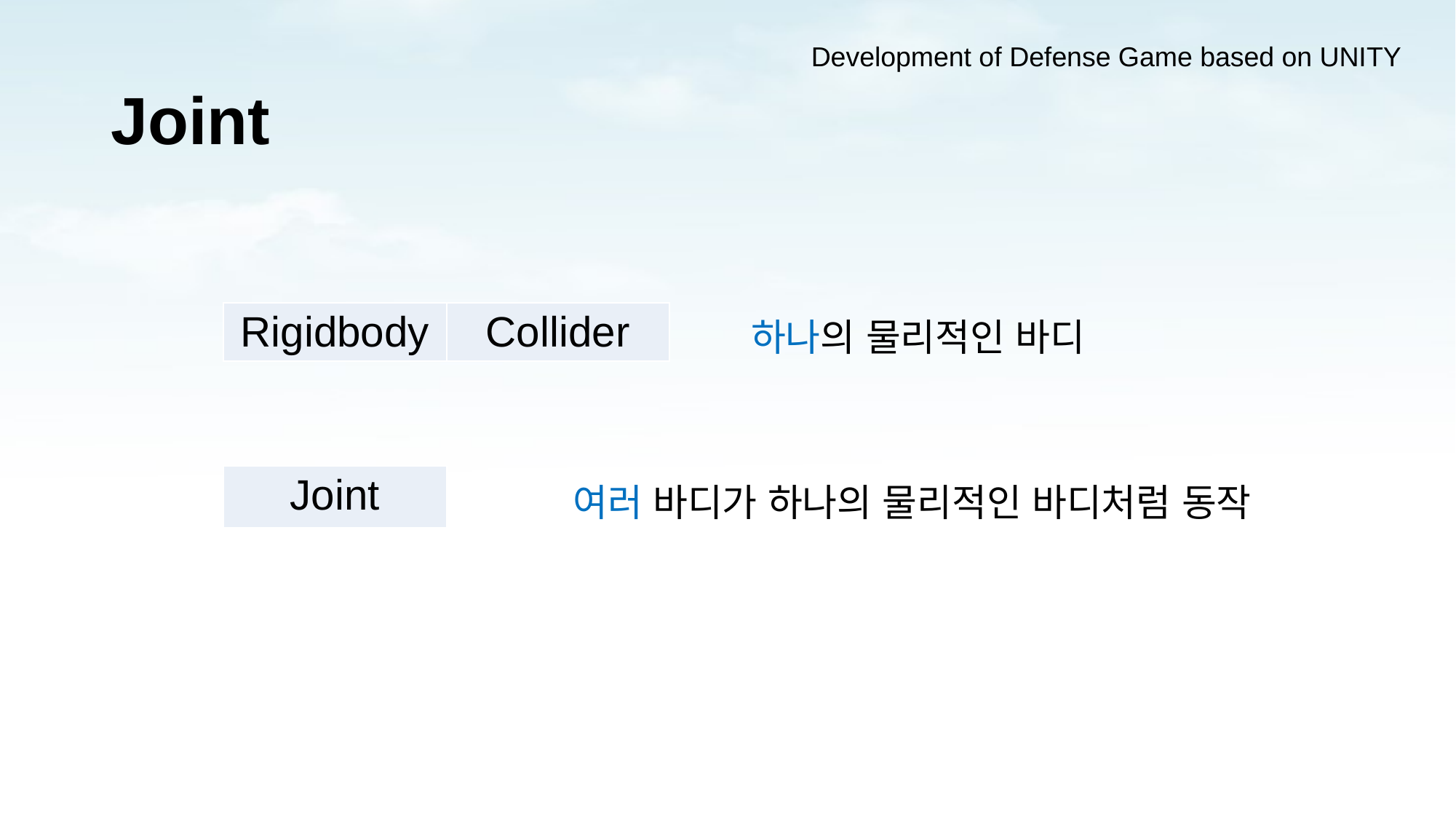

Development of Defense Game based on UNITY
# Joint
| Rigidbody | Collider |
| --- | --- |
하나의 물리적인 바디
| Joint |
| --- |
여러 바디가 하나의 물리적인 바디처럼 동작